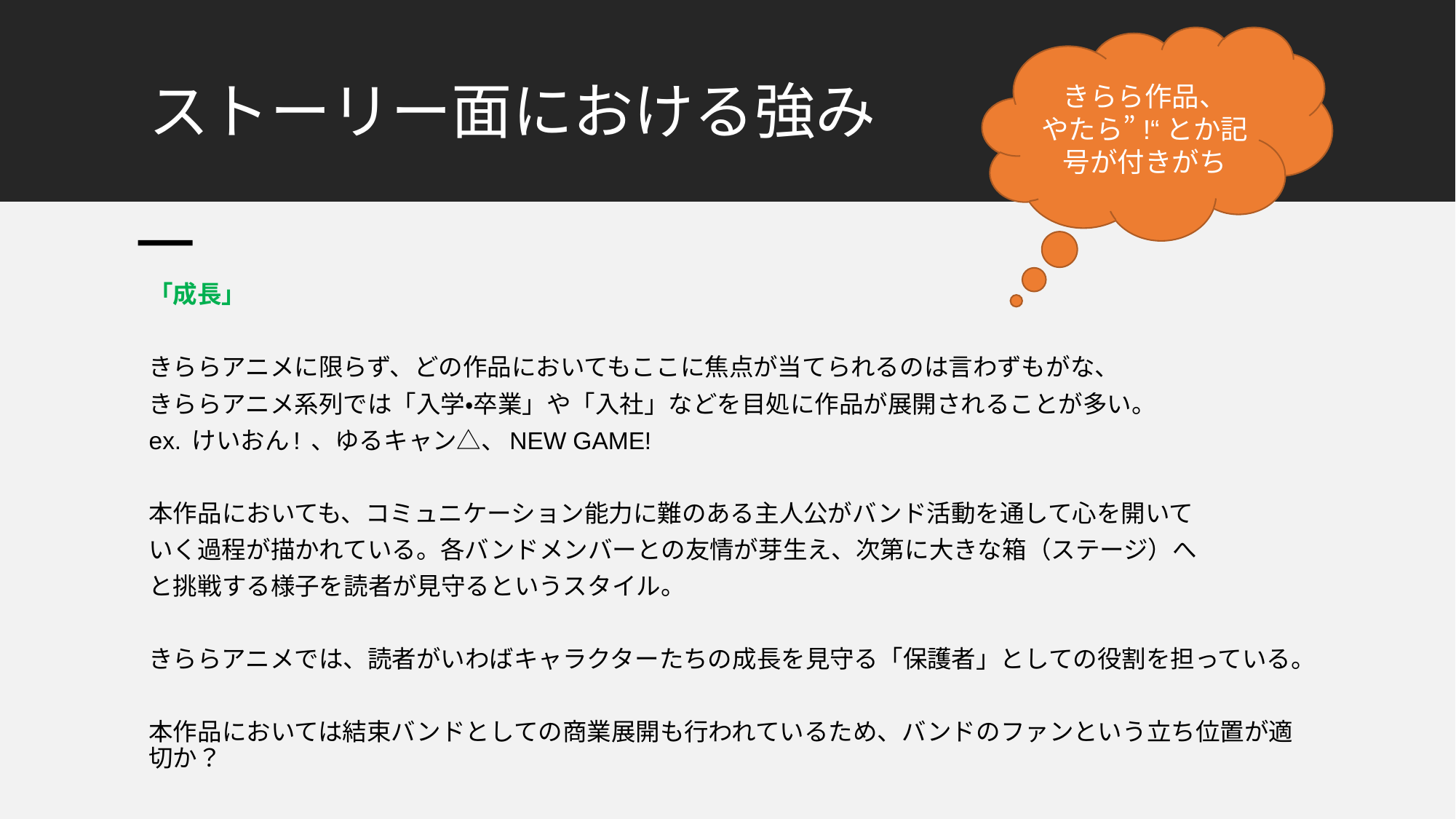

きらら作品、
やたら”!“とか記号が付きがち
# ストーリー面における強み

「成長」

きららアニメに限らず、どの作品においてもここに焦点が当てられるのは言わずもがな、
きららアニメ系列では「入学・卒業」や「入社」などを目処に作品が展開されることが多い。
ex. けいおん! 、ゆるキャン△、NEW GAME!

本作品においても、コミュニケーション能力に難のある主人公がバンド活動を通して心を開いて
いく過程が描かれている。各バンドメンバーとの友情が芽生え、次第に大きな箱（ステージ）へ
と挑戦する様子を読者が見守るというスタイル。

きららアニメでは、読者がいわばキャラクターたちの成長を見守る「保護者」としての役割を担っている。

本作品においては結束バンドとしての商業展開も行われているため、バンドのファンという立ち位置が適切か？